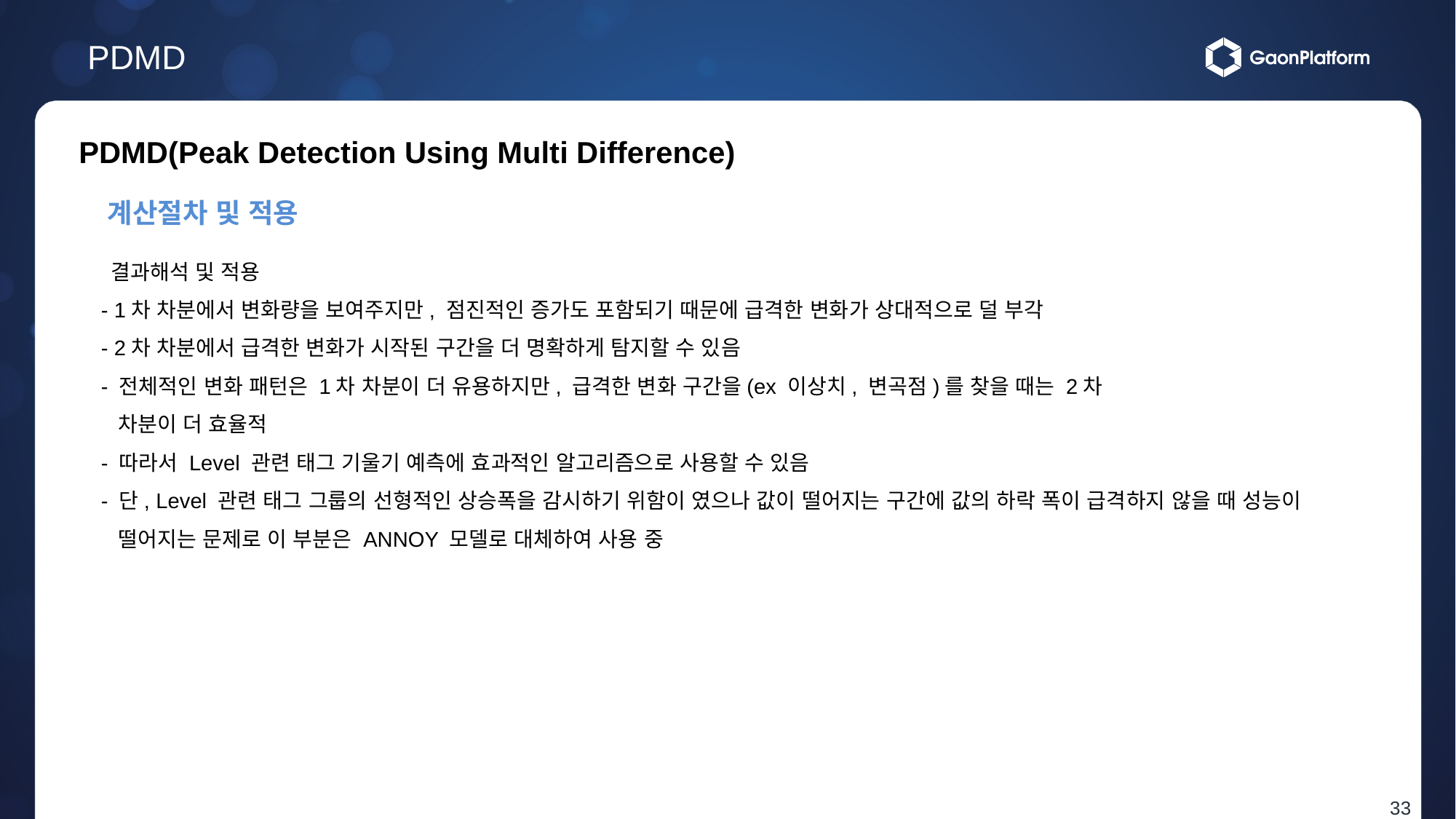

PDMD
PDMD(Peak Detection Using Multi Difference)
계산절차 및 적용
 결과해석 및 적용
- 1차 차분에서 변화량을 보여주지만, 점진적인 증가도 포함되기 때문에 급격한 변화가 상대적으로 덜 부각
- 2차 차분에서 급격한 변화가 시작된 구간을 더 명확하게 탐지할 수 있음
- 전체적인 변화 패턴은 1차 차분이 더 유용하지만, 급격한 변화 구간을(ex 이상치, 변곡점)를 찾을 때는 2차
  차분이 더 효율적
- 따라서 Level 관련 태그 기울기 예측에 효과적인 알고리즘으로 사용할 수 있음
- 단, Level 관련 태그 그룹의 선형적인 상승폭을 감시하기 위함이 였으나 값이 떨어지는 구간에 값의 하락 폭이 급격하지 않을 때 성능이
  떨어지는 문제로 이 부분은 ANNOY 모델로 대체하여 사용 중

33